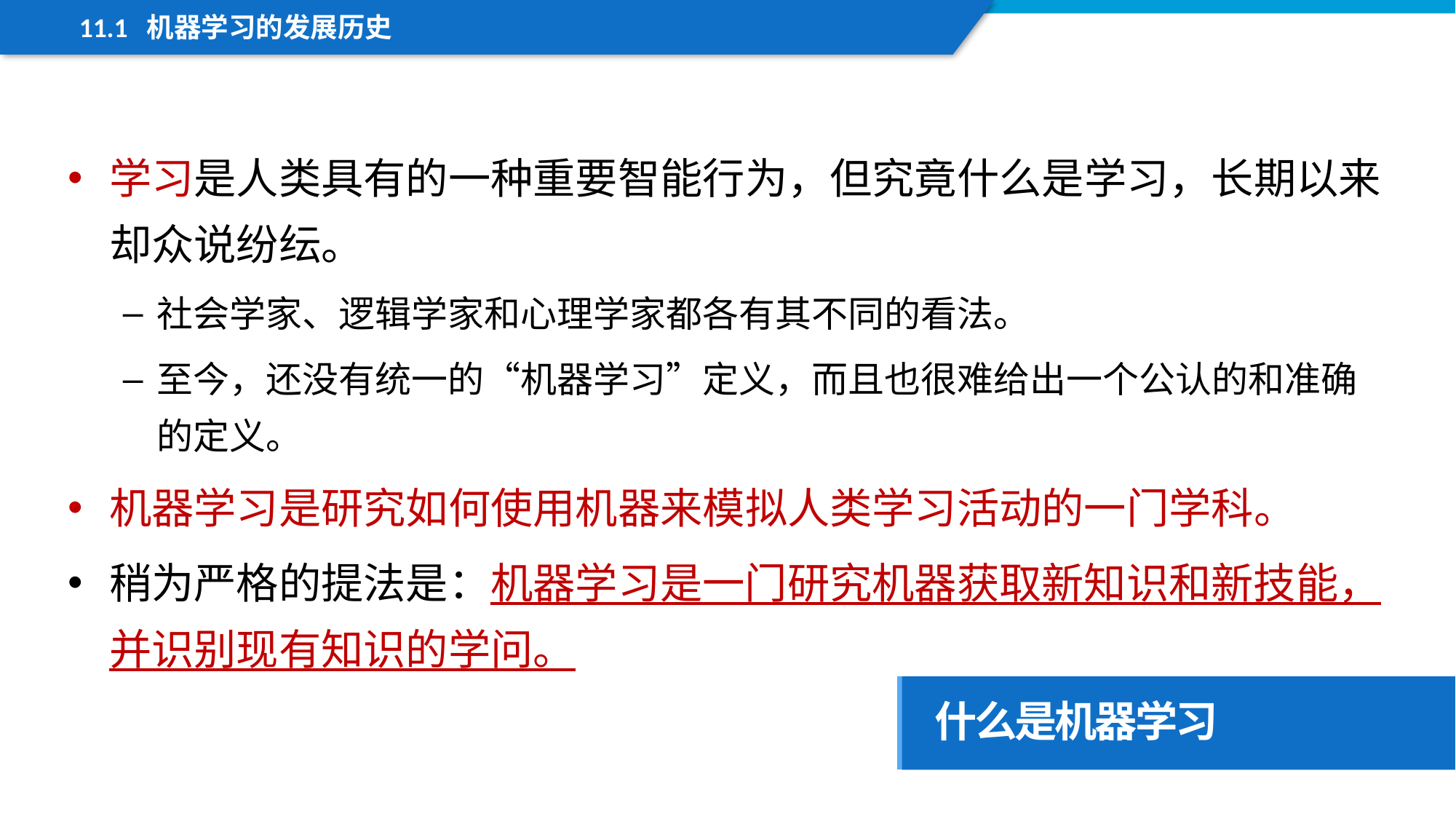

11.1  机器学习的发展历史
学习是人类具有的一种重要智能行为，但究竟什么是学习，长期以来却众说纷纭。
社会学家、逻辑学家和心理学家都各有其不同的看法。
至今，还没有统一的“机器学习”定义，而且也很难给出一个公认的和准确的定义。
机器学习是研究如何使用机器来模拟人类学习活动的一门学科。
稍为严格的提法是：机器学习是一门研究机器获取新知识和新技能，并识别现有知识的学问。

什么是机器学习